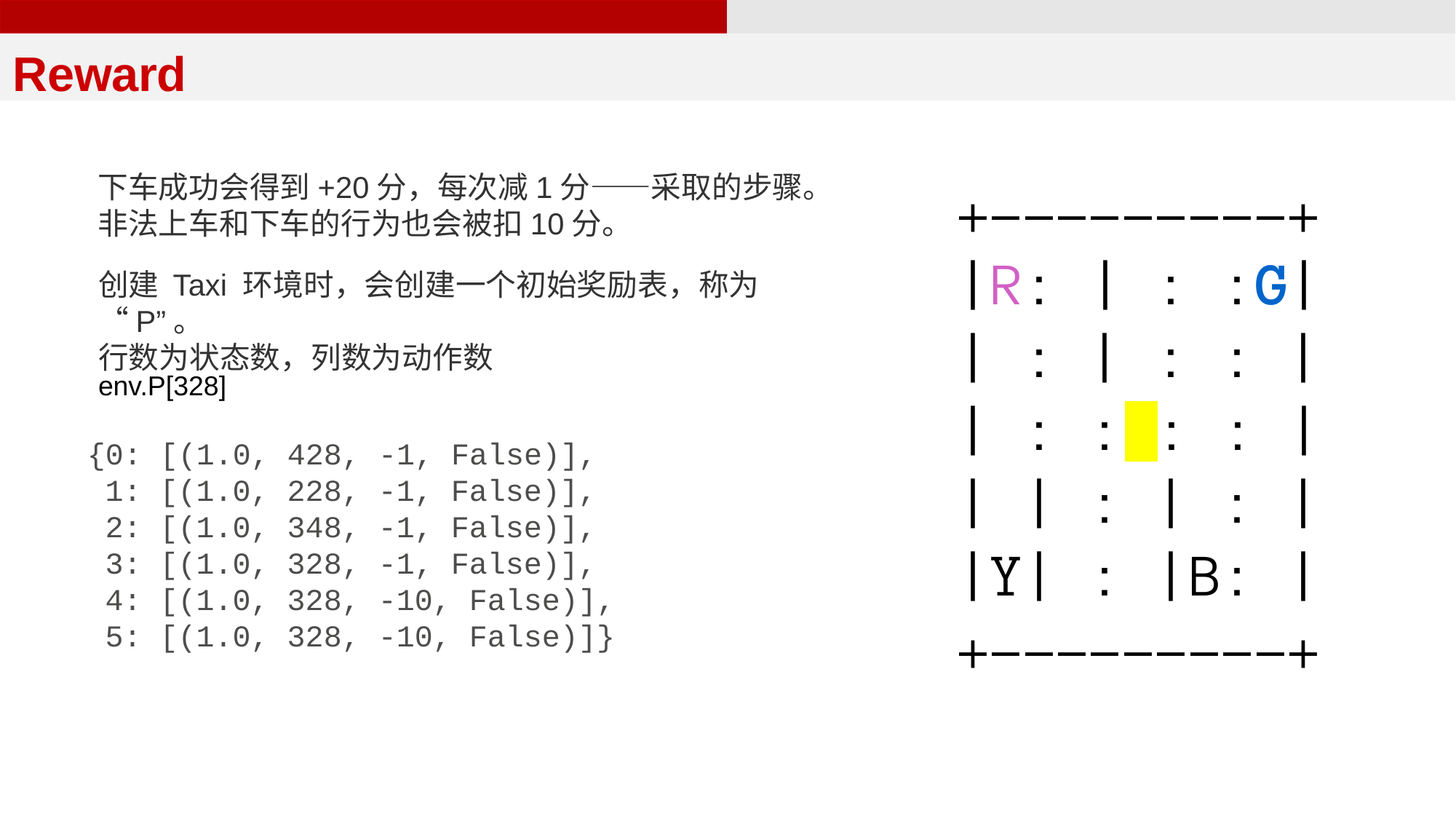

Reward
下车成功会得到+20分，每次减1分——采取的步骤。非法上车和下车的行为也会被扣10分。
+---------+ |R: | : :G| | : | : : | | : : : : | | | : | : | |Y| : |B: | +---------+
创建 Taxi 环境时，会创建一个初始奖励表，称为“P”。
行数为状态数，列数为动作数
env.P[328]
{0: [(1.0, 428, -1, False)],
 1: [(1.0, 228, -1, False)],
 2: [(1.0, 348, -1, False)],
 3: [(1.0, 328, -1, False)],
 4: [(1.0, 328, -10, False)],
 5: [(1.0, 328, -10, False)]}